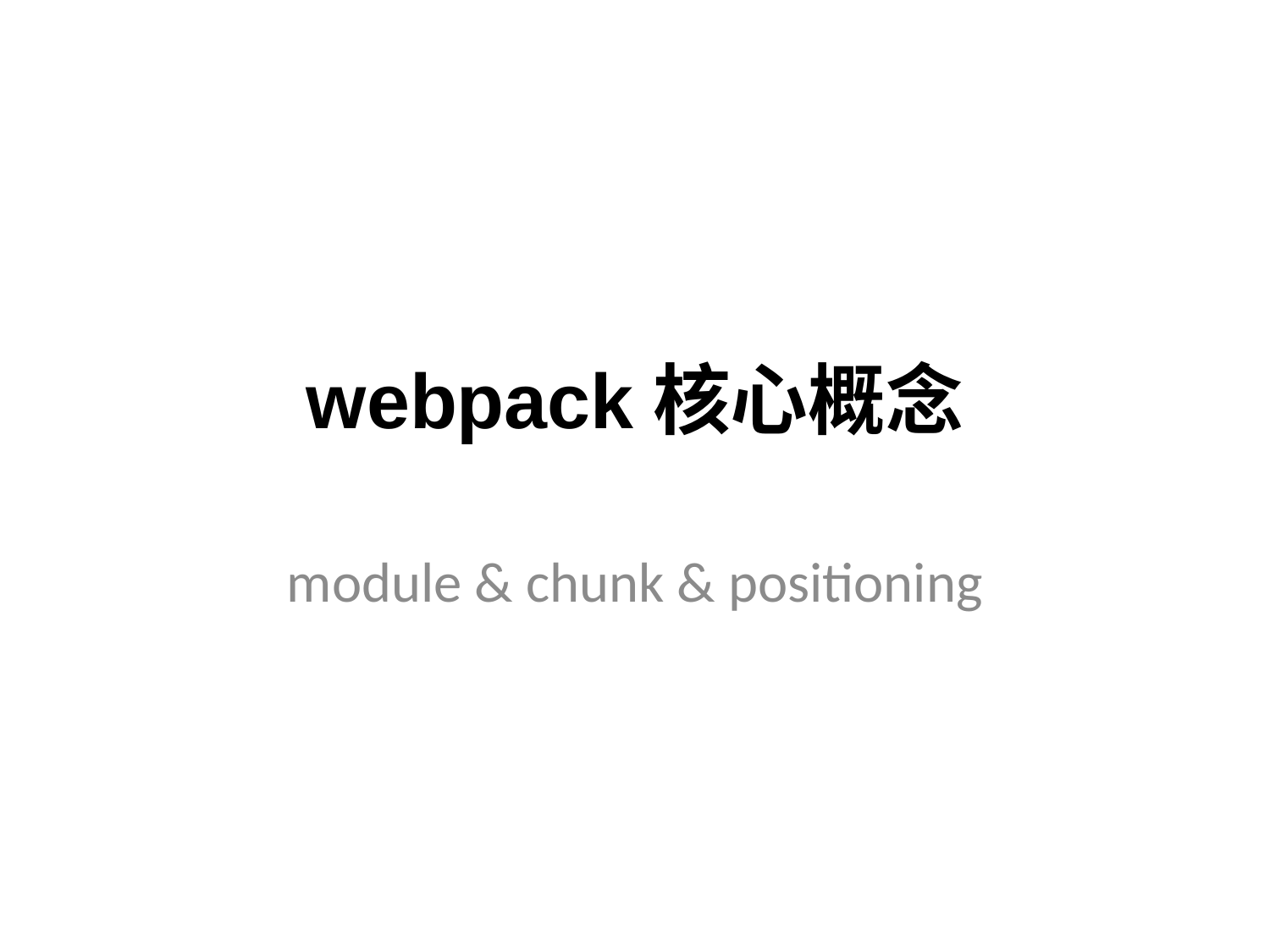

# webpack核心概念
module & chunk & positioning